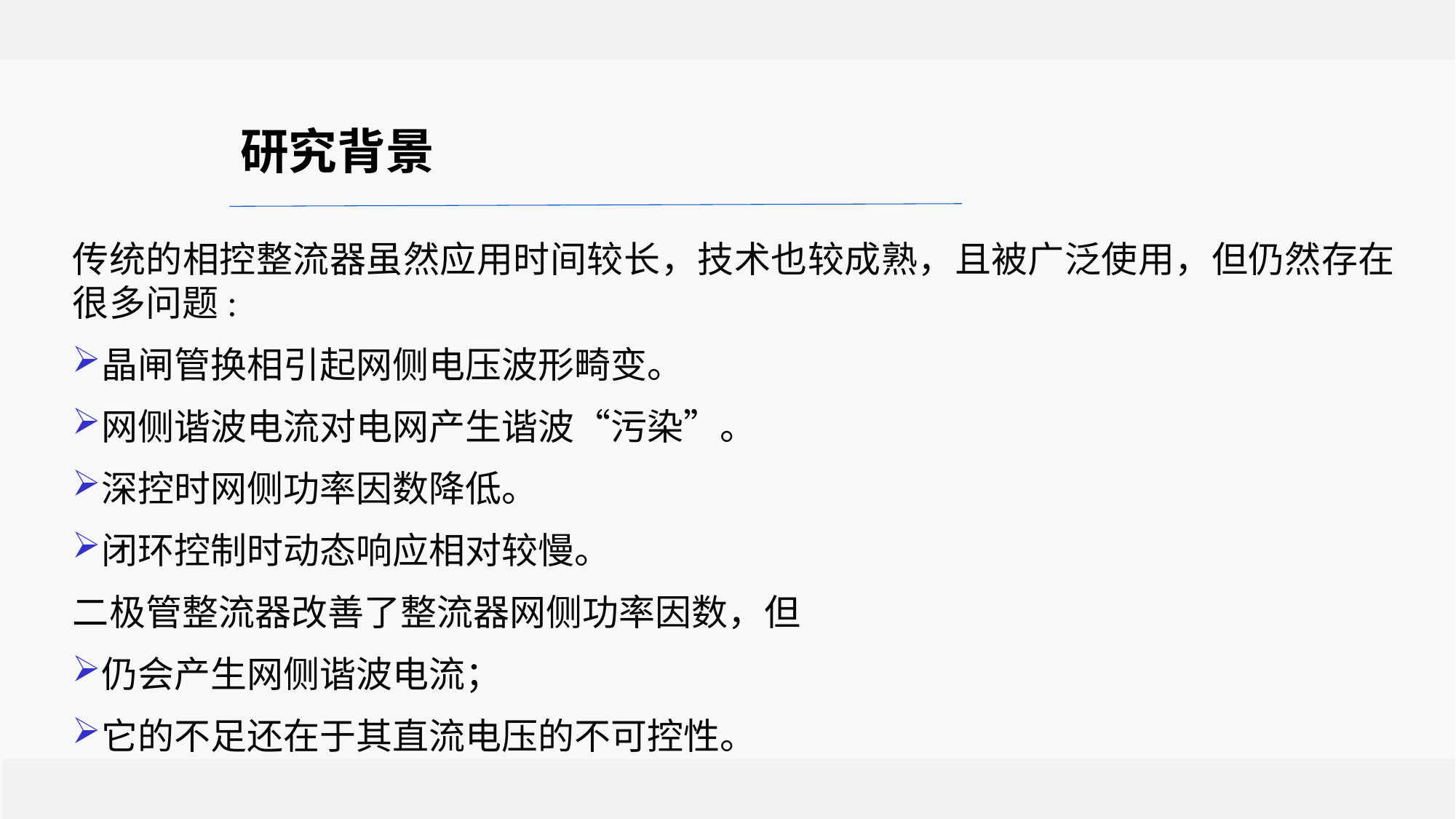

研究背景
传统的相控整流器虽然应用时间较长，技术也较成熟，且被广泛使用，但仍然存在很多问题:
晶闸管换相引起网侧电压波形畸变。
网侧谐波电流对电网产生谐波“污染”。
深控时网侧功率因数降低。
闭环控制时动态响应相对较慢。
二极管整流器改善了整流器网侧功率因数，但
仍会产生网侧谐波电流；
它的不足还在于其直流电压的不可控性。